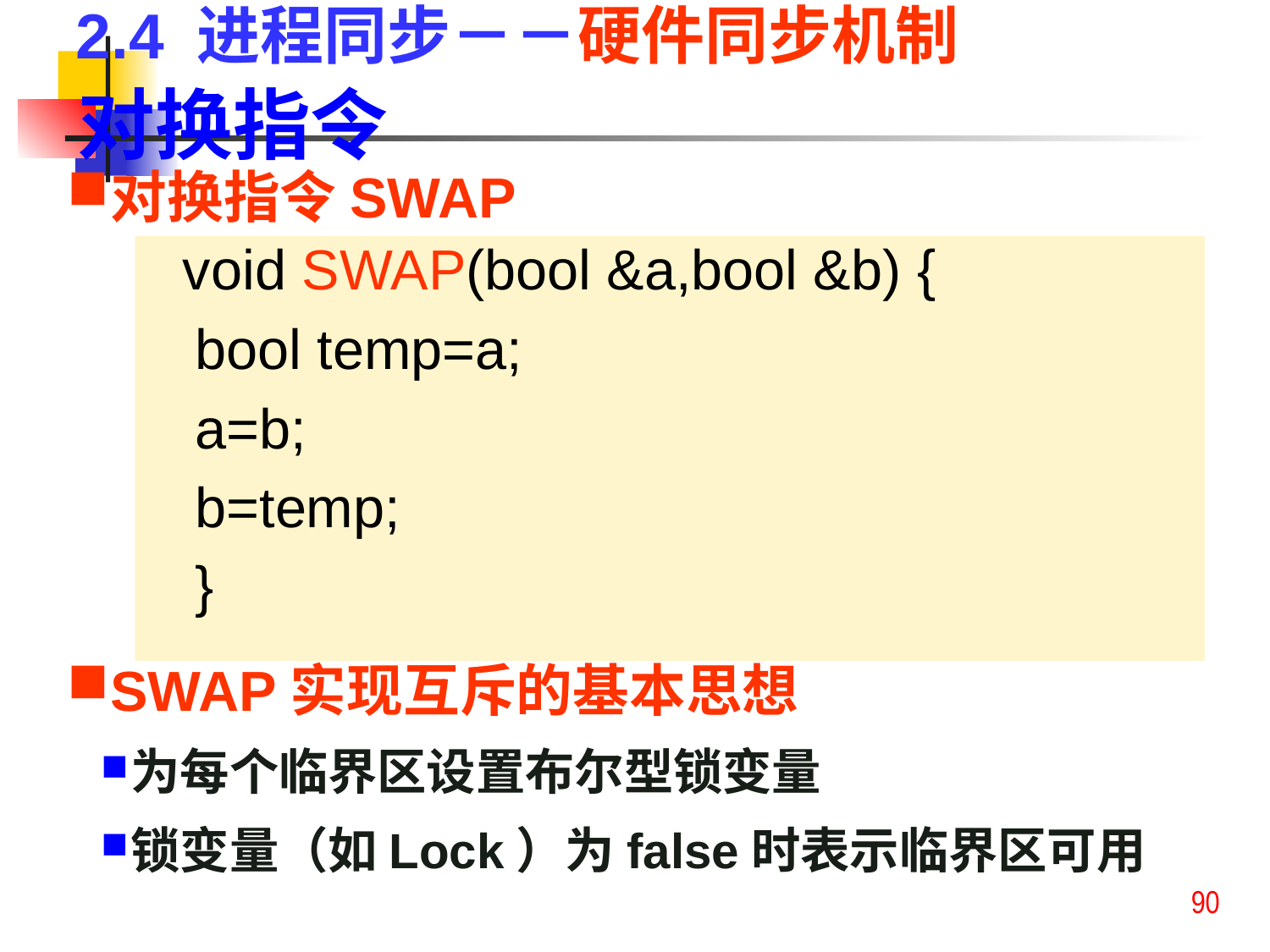

2.4 进程同步－－硬件同步机制
对换指令
对换指令SWAP
  void SWAP(bool &a,bool &b) {
	bool temp=a;
	a=b;
	b=temp;
	}
SWAP实现互斥的基本思想
为每个临界区设置布尔型锁变量
锁变量（如Lock）为false时表示临界区可用

90